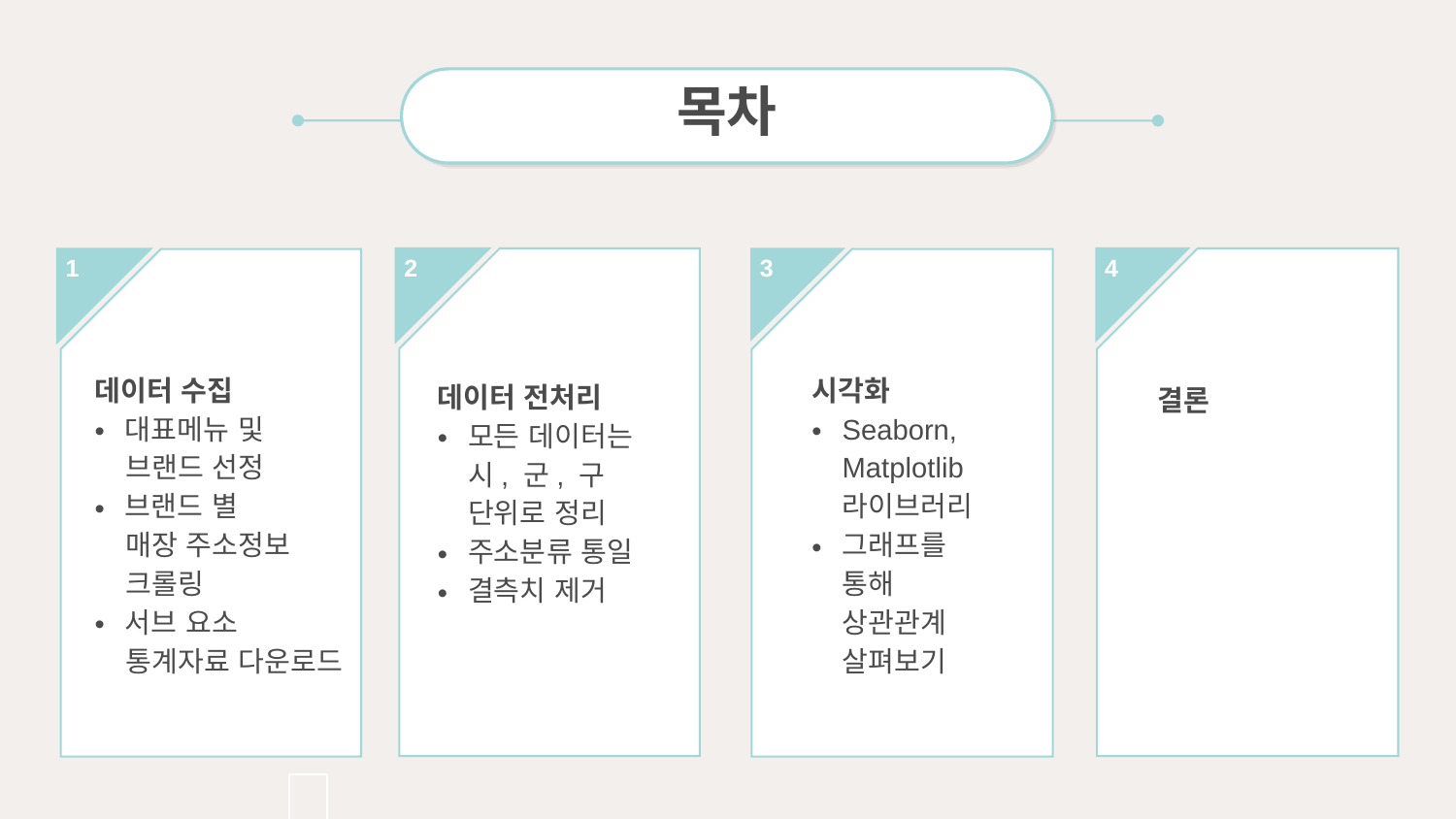

목차

2

데이터 전처리
모든 데이터는 시, 군, 구 단위로 정리
주소분류 통일
결측치 제거
4

결론
1

3

시각화
Seaborn, Matplotlib 라이브러리
그래프를 통해 상관관계 살펴보기

데이터 수집
대표메뉴 및
   브랜드 선정
브랜드 별
   매장 주소정보
   크롤링
서브 요소
   통계자료 다운로드